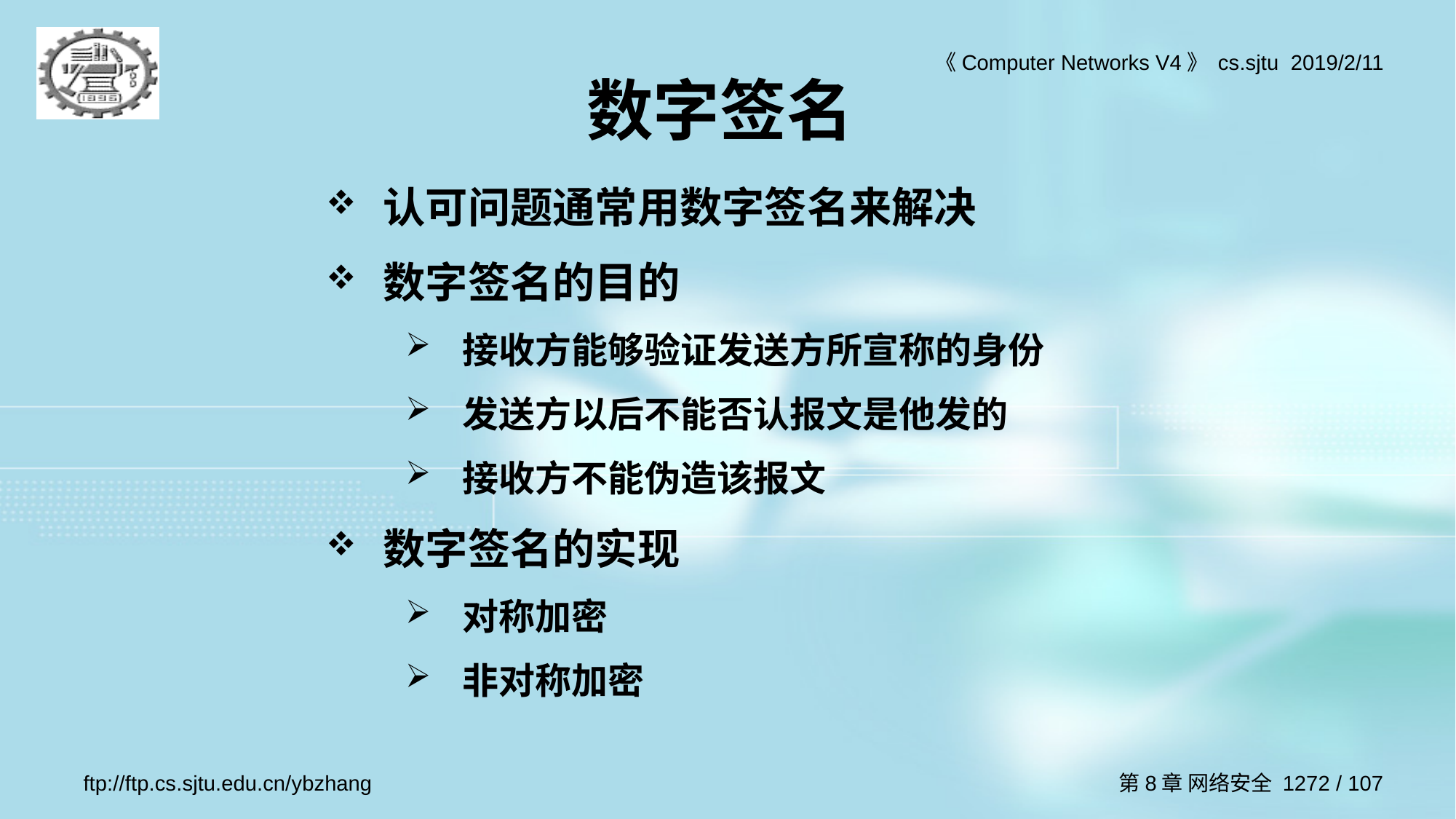

# 数字签名
认可问题通常用数字签名来解决
数字签名的目的
接收方能够验证发送方所宣称的身份
发送方以后不能否认报文是他发的
接收方不能伪造该报文
数字签名的实现
对称加密
非对称加密